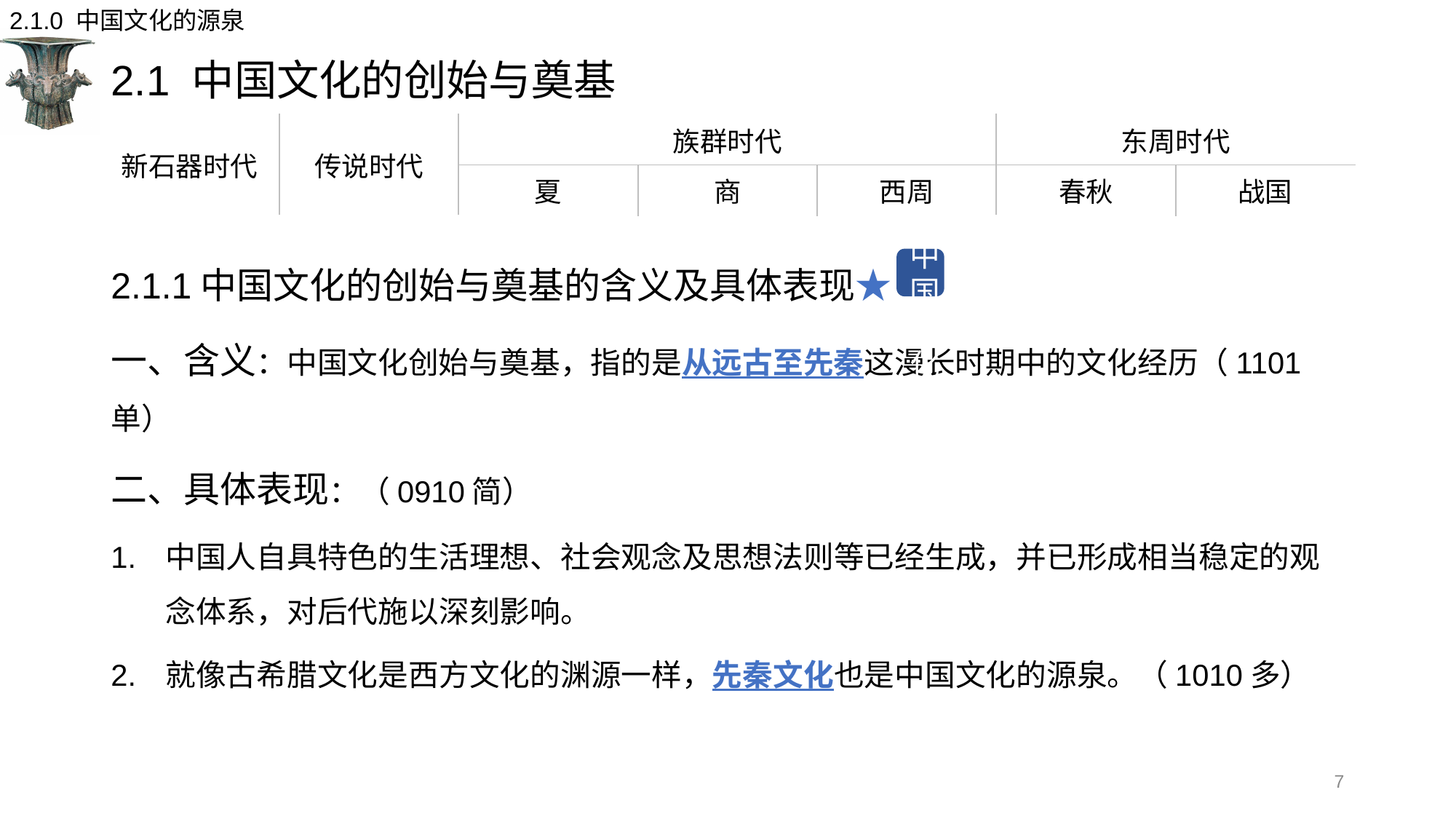

2.1.0 中国文化的源泉
# 2.1 中国文化的创始与奠基
| 新石器时代 | 传说时代 | 族群时代 |  |  | 东周时代 |  |
| --- | --- | --- | --- | --- | --- | --- |
|  |  | 夏 | 商 | 西周 | 春秋 | 战国 |
2.1.1中国文化的创始与奠基的含义及具体表现★
一、含义：中国文化创始与奠基，指的是从远古至先秦这漫长时期中的文化经历（1101单）
二、具体表现：（0910简）
中国人自具特色的生活理想、社会观念及思想法则等已经生成，并已形成相当稳定的观念体系，对后代施以深刻影响。
就像古希腊文化是西方文化的渊源一样，先秦文化也是中国文化的源泉。（1010多）
2.1.0 中国文化的源泉
7